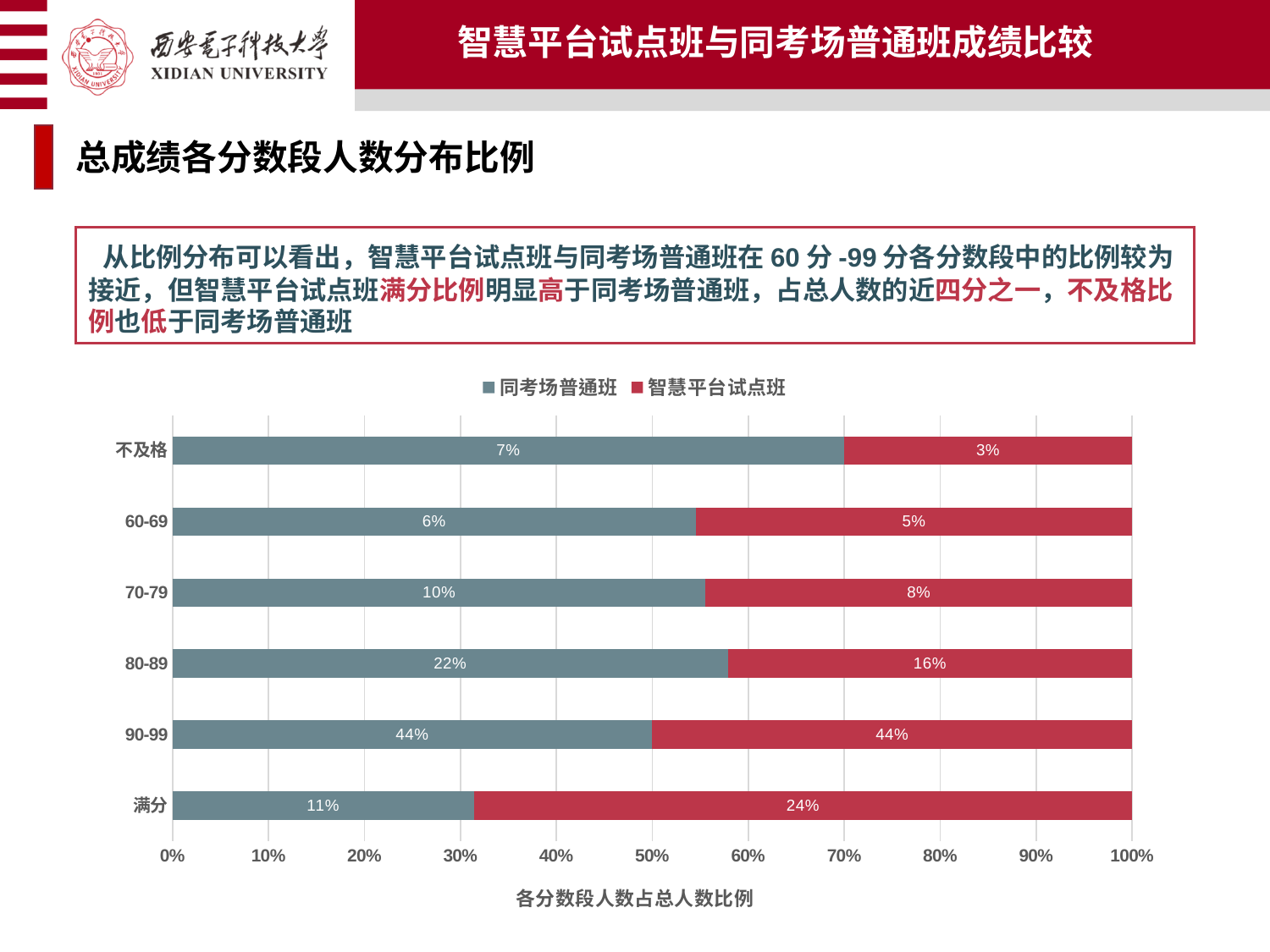

智慧平台试点班与同考场普通班成绩比较

总成绩各分数段人数分布比例
 从比例分布可以看出，智慧平台试点班与同考场普通班在60分-99分各分数段中的比例较为接近，但智慧平台试点班满分比例明显高于同考场普通班，占总人数的近四分之一，不及格比例也低于同考场普通班

### Chart

| Category | 同考场普通班 | 智慧平台试点班 |
|---|---|---|
| 满分 | 0.11 | 0.24 |
| 90-99 | 0.44 | 0.44 |
| 80-89 | 0.22 | 0.16 |
| 70-79 | 0.1 | 0.08 |
| 60-69 | 0.06 | 0.05 |
| 不及格 | 0.07 | 0.03 |